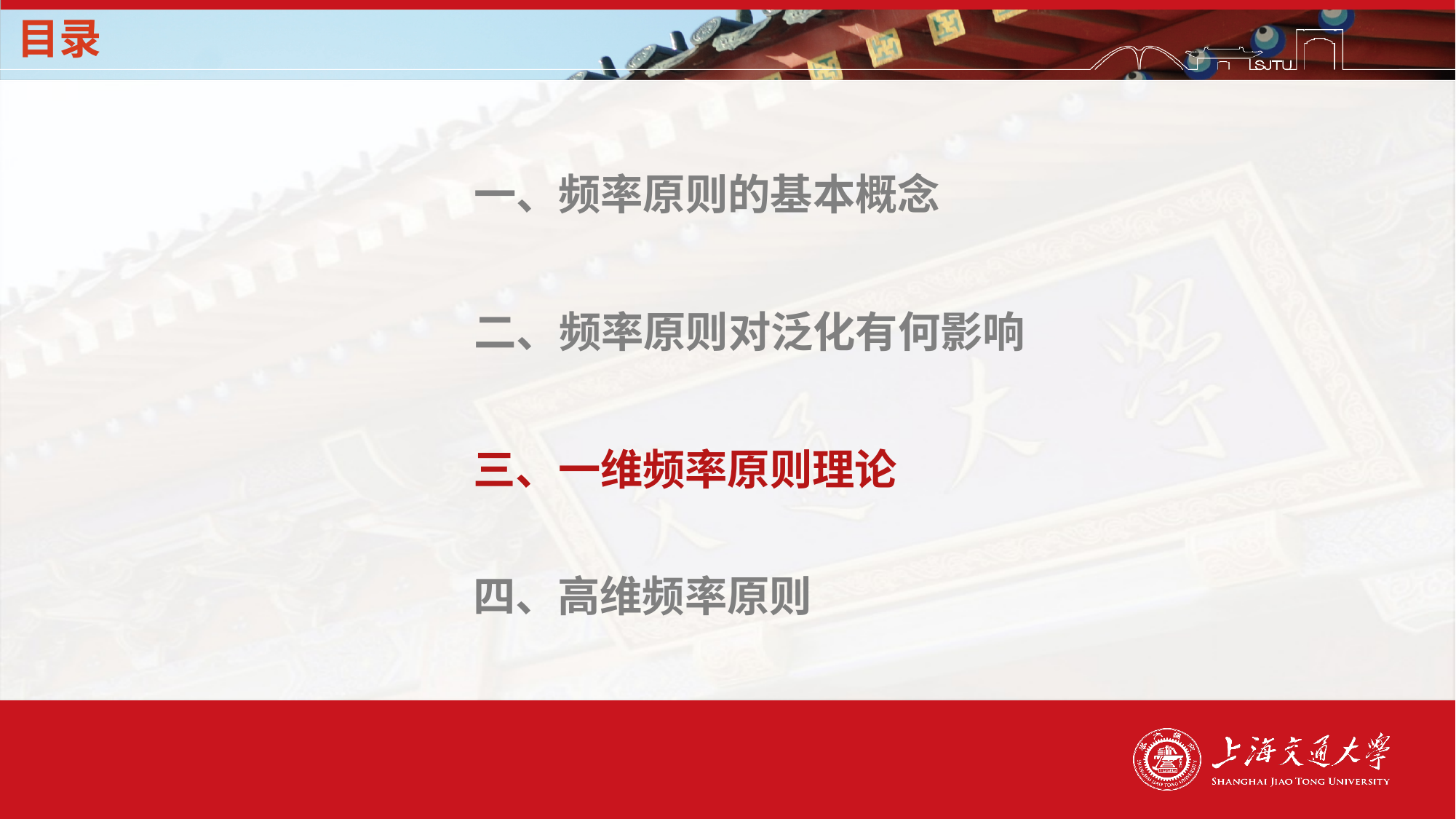

# 目录
一、频率原则的基本概念
二、频率原则对泛化有何影响
三、一维频率原则理论
四、高维频率原则